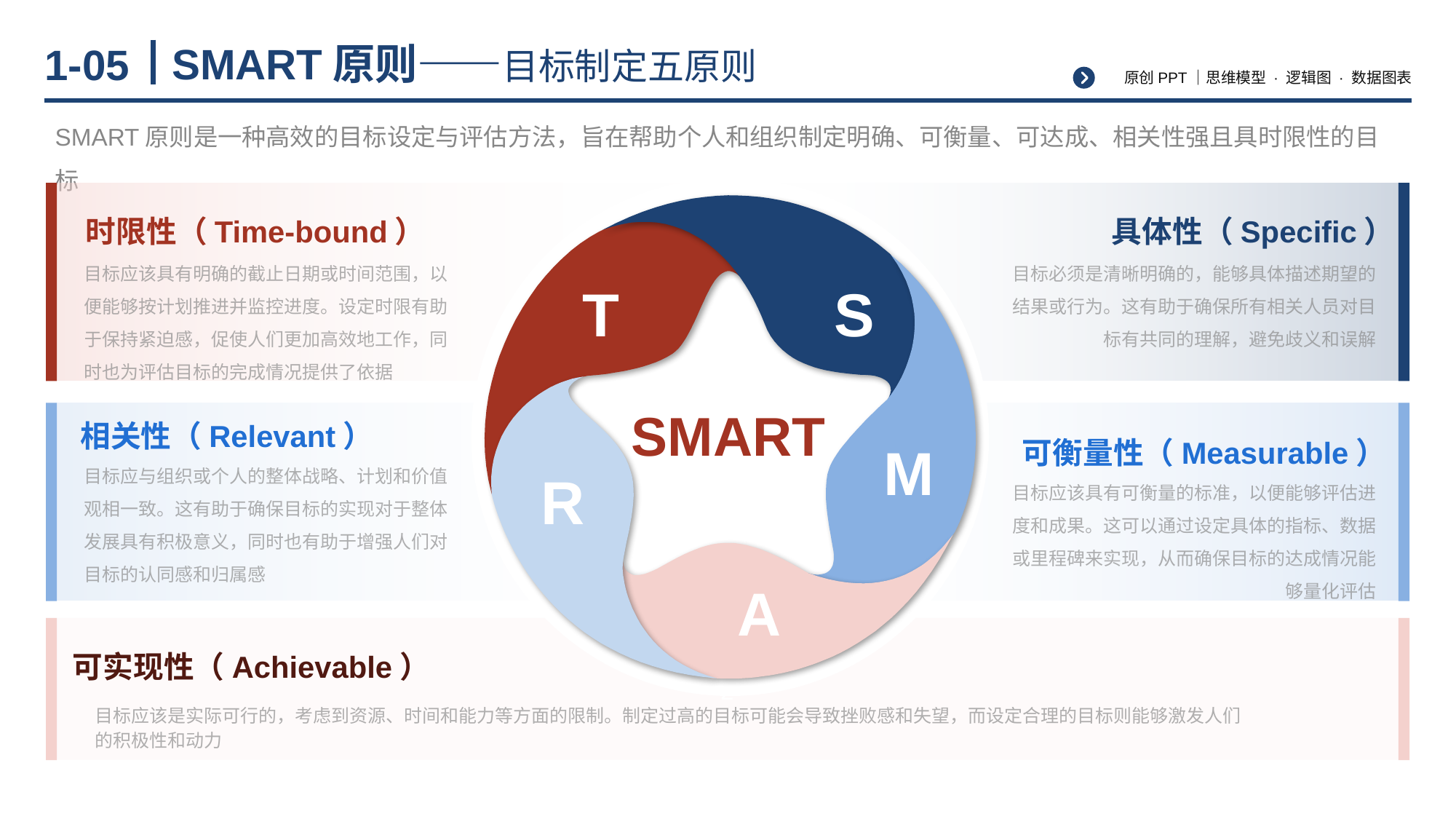

# SMART原则——目标制定五原则
1-05
SMART原则是一种高效的目标设定与评估方法，旨在帮助个人和组织制定明确、可衡量、可达成、相关性强且具时限性的目标

T
S

SMART
M
R

A

时限性（Time-bound）
目标应该具有明确的截止日期或时间范围，以便能够按计划推进并监控进度。设定时限有助于保持紧迫感，促使人们更加高效地工作，同时也为评估目标的完成情况提供了依据

具体性（Specific）
目标必须是清晰明确的，能够具体描述期望的结果或行为。这有助于确保所有相关人员对目标有共同的理解，避免歧义和误解

相关性（Relevant）
目标应与组织或个人的整体战略、计划和价值观相一致。这有助于确保目标的实现对于整体发展具有积极意义，同时也有助于增强人们对目标的认同感和归属感

可衡量性（Measurable）
目标应该具有可衡量的标准，以便能够评估进度和成果。这可以通过设定具体的指标、数据或里程碑来实现，从而确保目标的达成情况能够量化评估
z

可实现性（Achievable）
目标应该是实际可行的，考虑到资源、时间和能力等方面的限制。制定过高的目标可能会导致挫败感和失望，而设定合理的目标则能够激发人们的积极性和动力